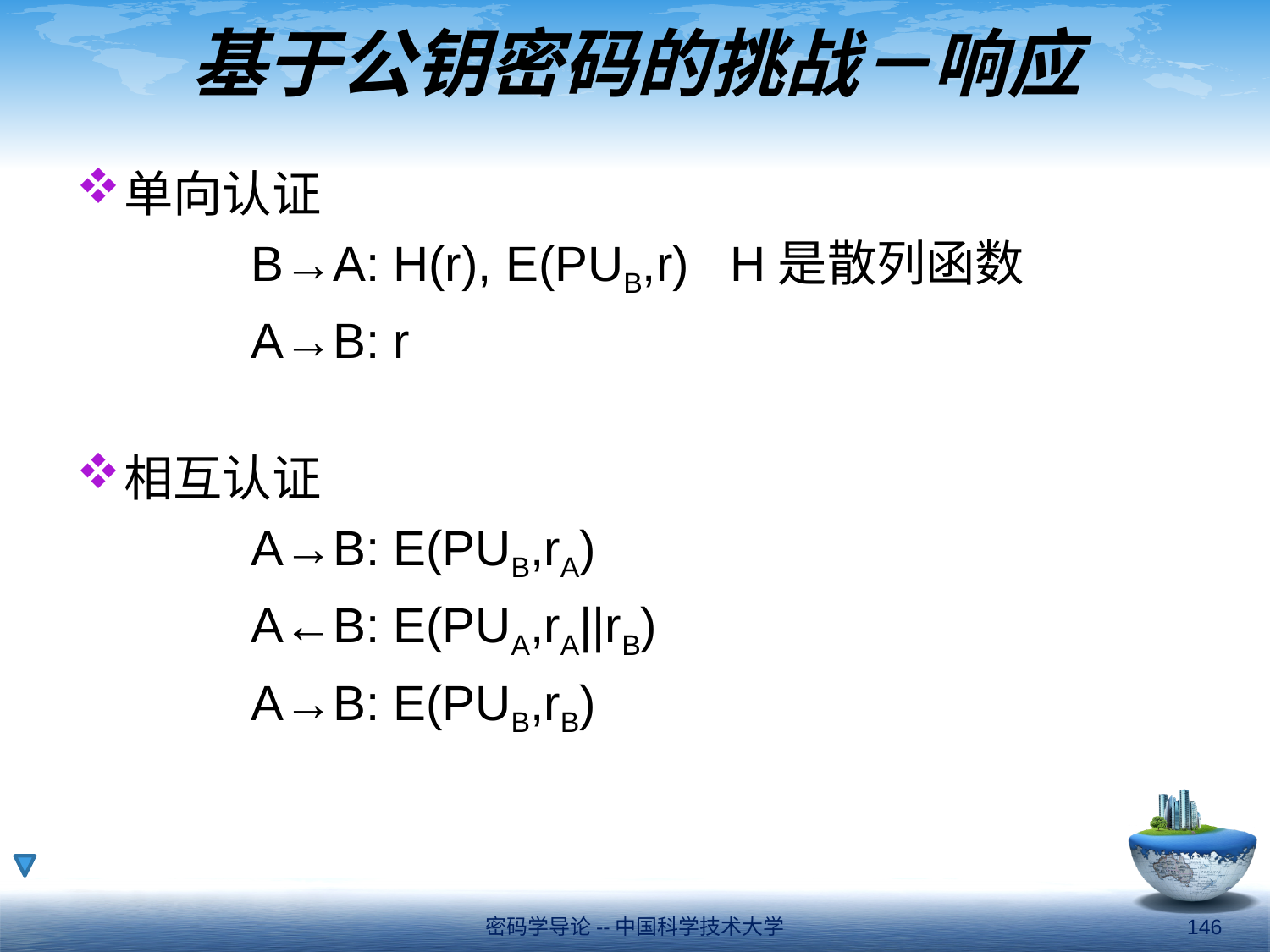

# 基于公钥密码的挑战－响应
单向认证
		B→A: H(r), E(PUB,r)   H是散列函数
		A→B: r

相互认证
		A→B: E(PUB,rA)
		A←B: E(PUA,rA||rB)
		A→B: E(PUB,rB)

密码学导论--中国科学技术大学
146